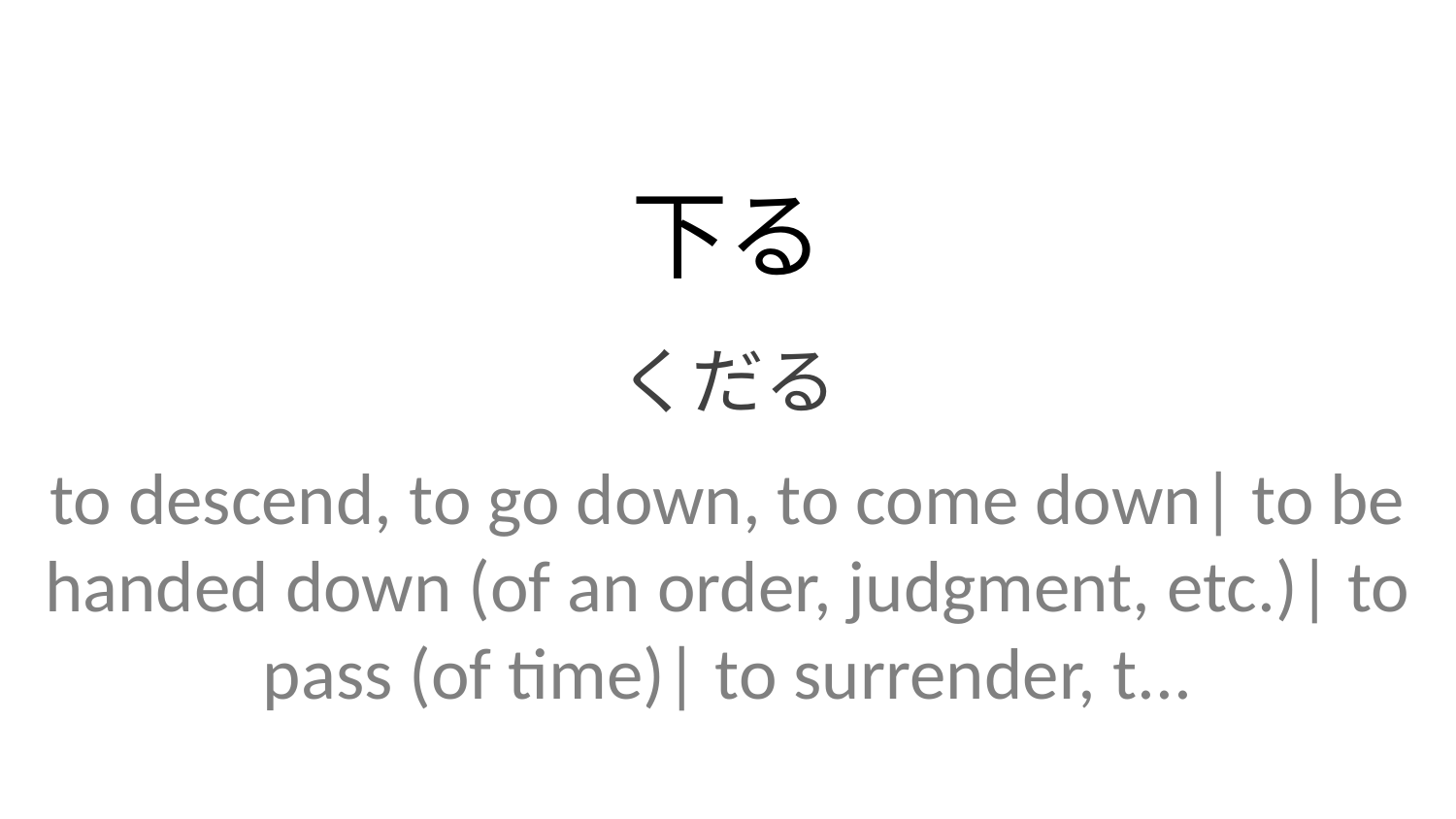

下る

くだる
to descend, to go down, to come down| to be handed down (of an order, judgment, etc.)| to pass (of time)| to surrender, t...